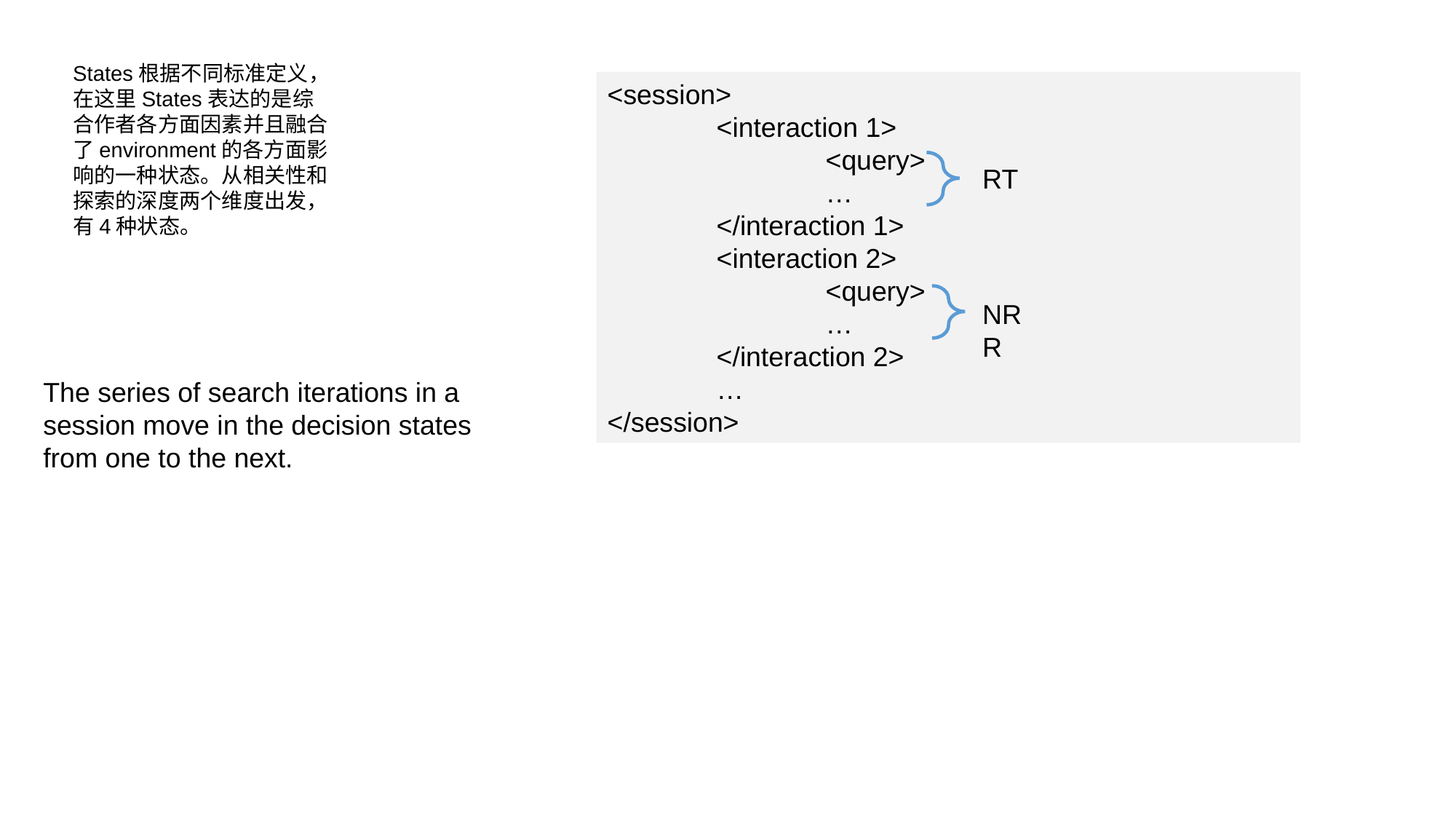

States根据不同标准定义，在这里States表达的是综合作者各方面因素并且融合了environment的各方面影响的一种状态。从相关性和探索的深度两个维度出发，有4种状态。
<session>
	<interaction 1>
		<query>
		…
	</interaction 1>
	<interaction 2>
		<query>
		…
	</interaction 2>
	…
</session>

RT

NRR
The series of search iterations in a session move in the decision states from one to the next.